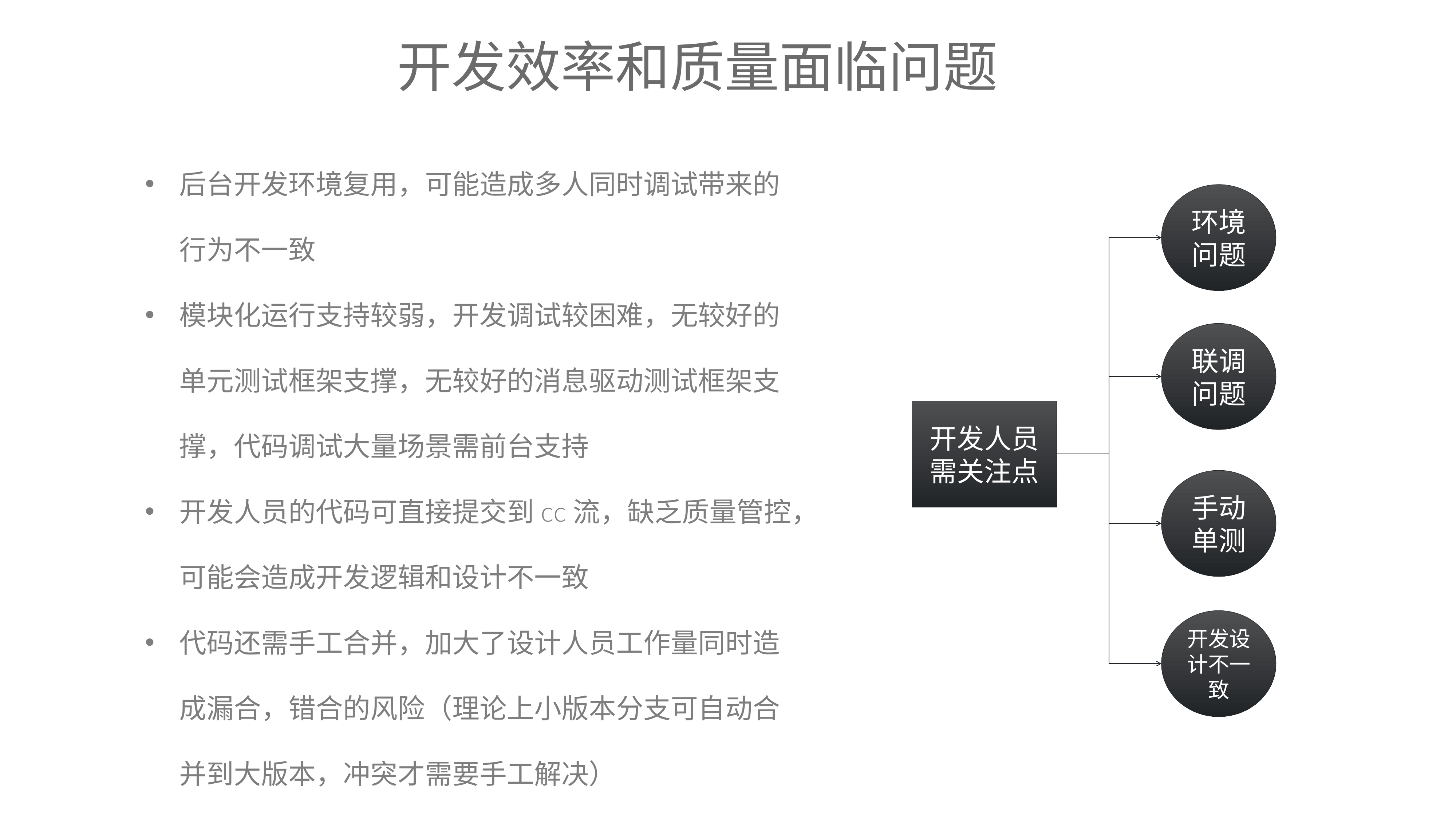

开发效率和质量面临问题
后台开发环境复用，可能造成多人同时调试带来的行为不一致
模块化运行支持较弱，开发调试较困难，无较好的单元测试框架支撑，无较好的消息驱动测试框架支撑，代码调试大量场景需前台支持
开发人员的代码可直接提交到cc流，缺乏质量管控，可能会造成开发逻辑和设计不一致
代码还需手工合并，加大了设计人员工作量同时造成漏合，错合的风险（理论上小版本分支可自动合并到大版本，冲突才需要手工解决）
环境问题
联调问题
开发人员需关注点
手动单测
开发设计不一致